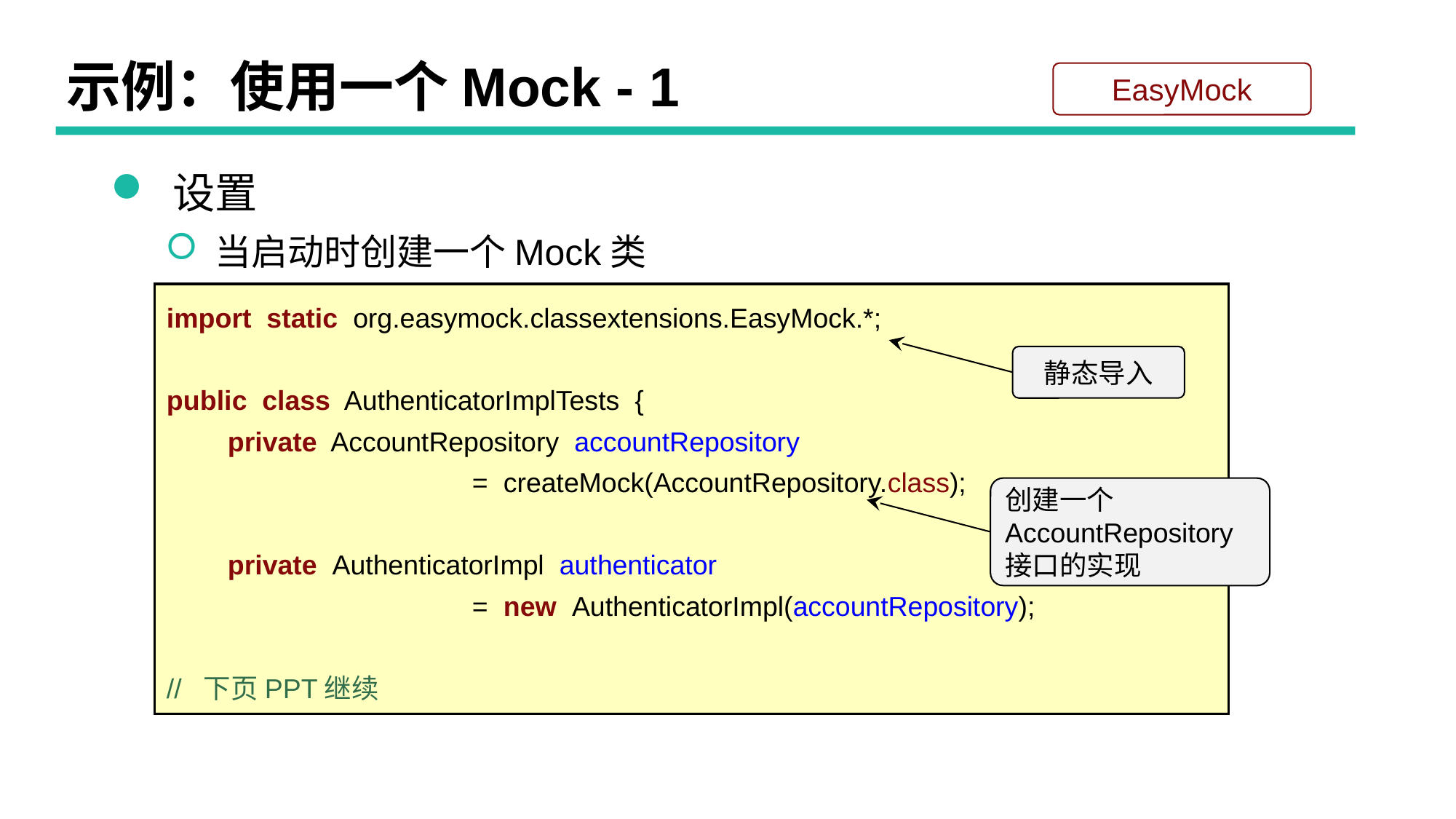

# 示例：使用一个Mock - 1
EasyMock
 设置
 当启动时创建一个Mock类
import  static  org.easymock.classextensions.EasyMock.*;

public  class  AuthenticatorImplTests  {
        private  AccountRepository  accountRepository
                                        =  createMock(AccountRepository.class);

        private  AuthenticatorImpl  authenticator
                                        =  new  AuthenticatorImpl(accountRepository);

//  下页PPT继续
静态导入
创建一个
AccountRepository
接口的实现